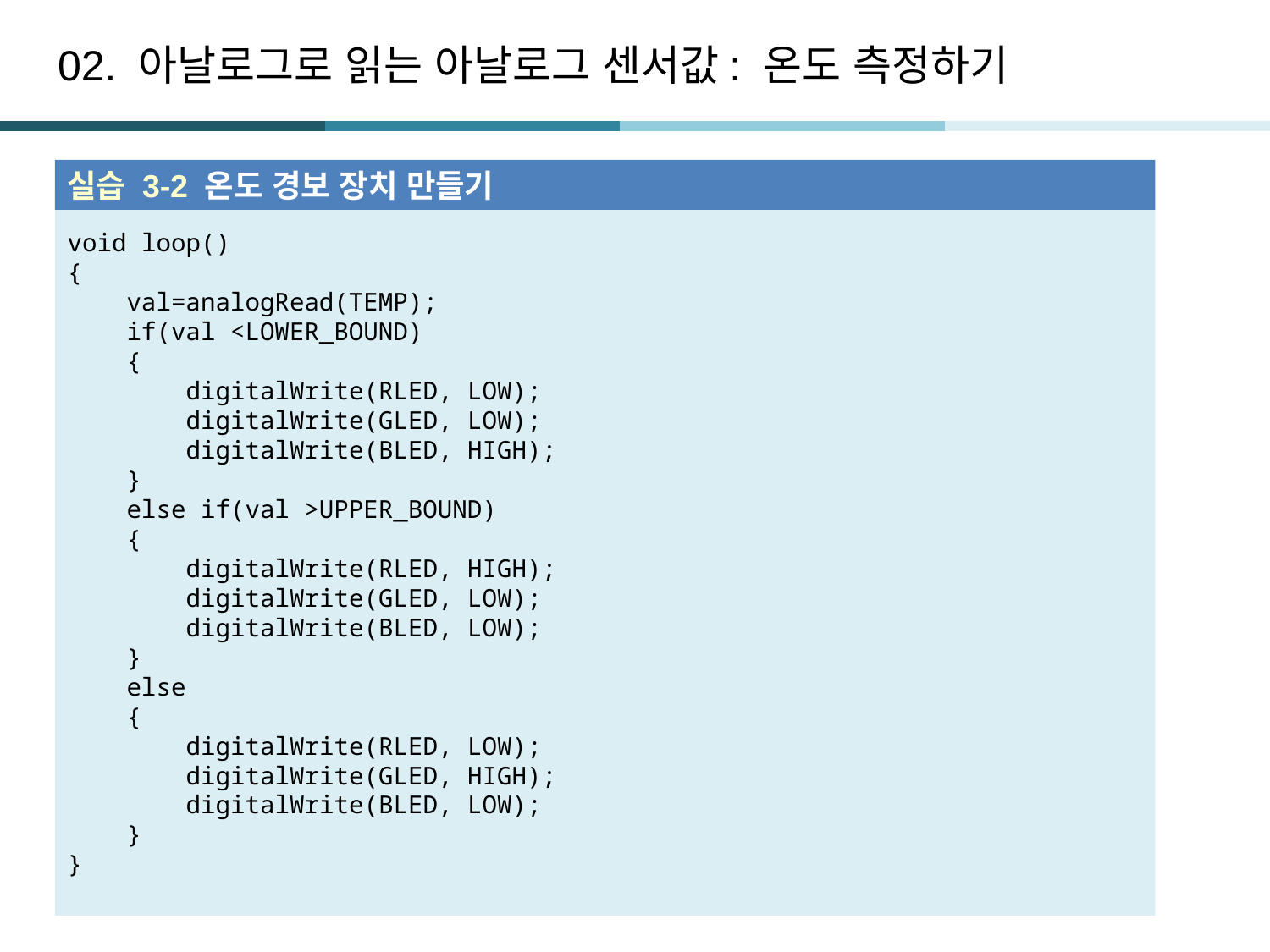

# 02. 아날로그로 읽는 아날로그 센서값: 온도 측정하기
실습 3-2 온도 경보 장치 만들기
void loop()
{
    val=analogRead(TEMP);
    if(val <LOWER_BOUND)
    {
        digitalWrite(RLED, LOW);
        digitalWrite(GLED, LOW);
        digitalWrite(BLED, HIGH);
    }
    else if(val >UPPER_BOUND)
    {
        digitalWrite(RLED, HIGH);
        digitalWrite(GLED, LOW);
        digitalWrite(BLED, LOW);
    }
    else
    {
        digitalWrite(RLED, LOW);
        digitalWrite(GLED, HIGH);
        digitalWrite(BLED, LOW);
    }
}